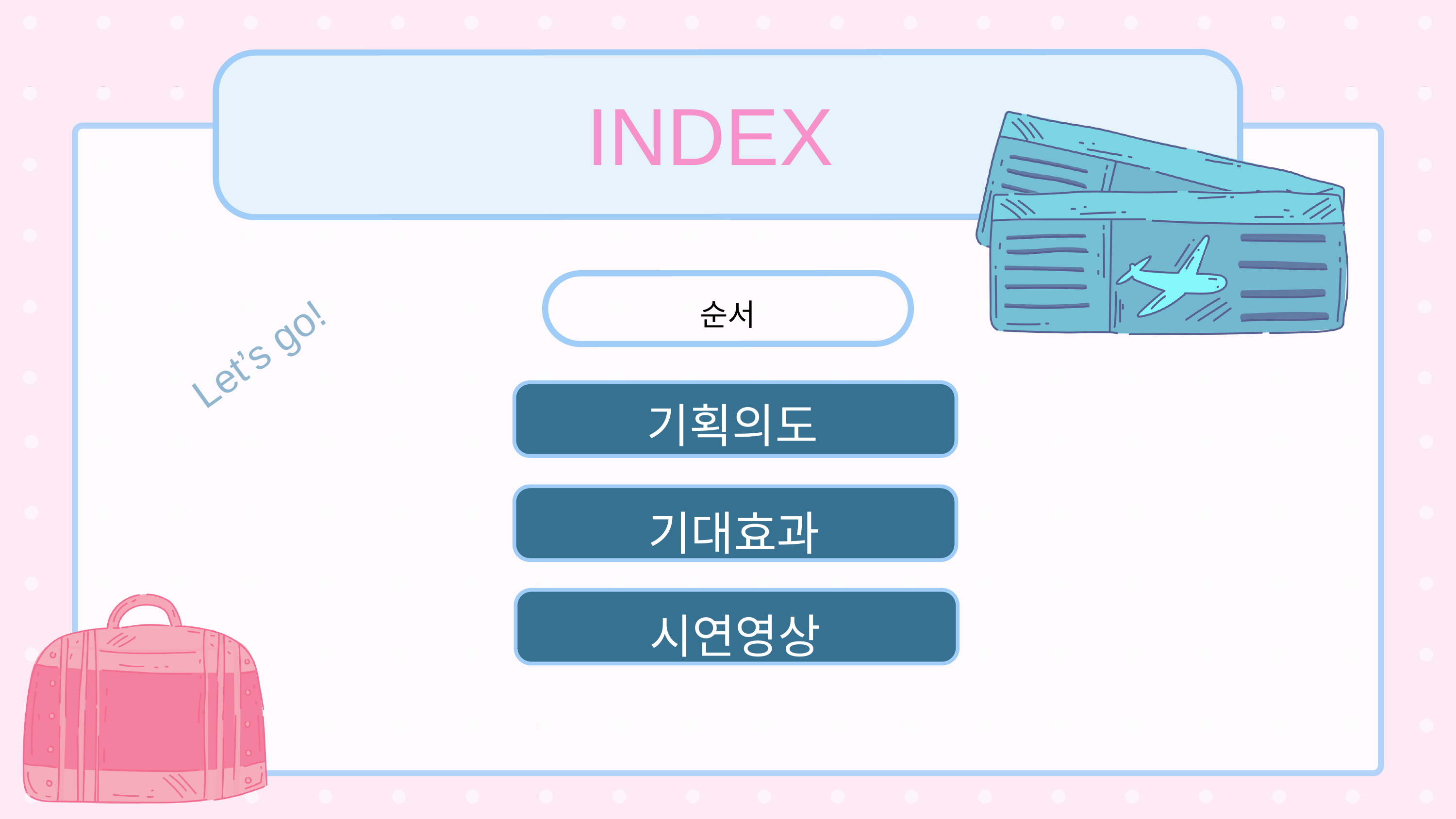

INDEX

순서
Let’s go!

기획의도

기대효과

시연영상